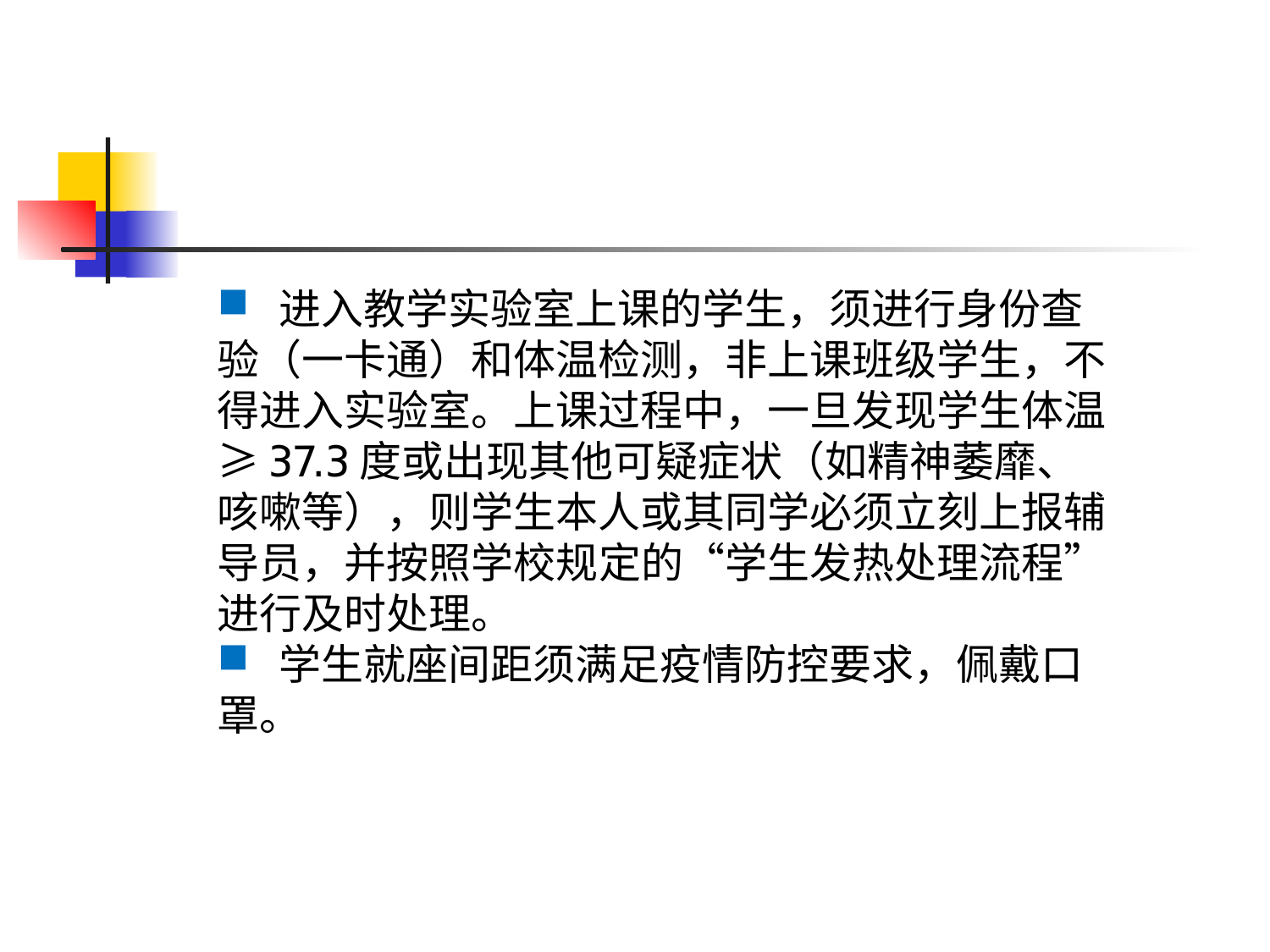

进入教学实验室上课的学生，须进行身份查验（一卡通）和体温检测，非上课班级学生，不得进入实验室。上课过程中，一旦发现学生体温≥37.3度或出现其他可疑症状（如精神萎靡、咳嗽等），则学生本人或其同学必须立刻上报辅导员，并按照学校规定的“学生发热处理流程”进行及时处理。
  学生就座间距须满足疫情防控要求，佩戴口罩。